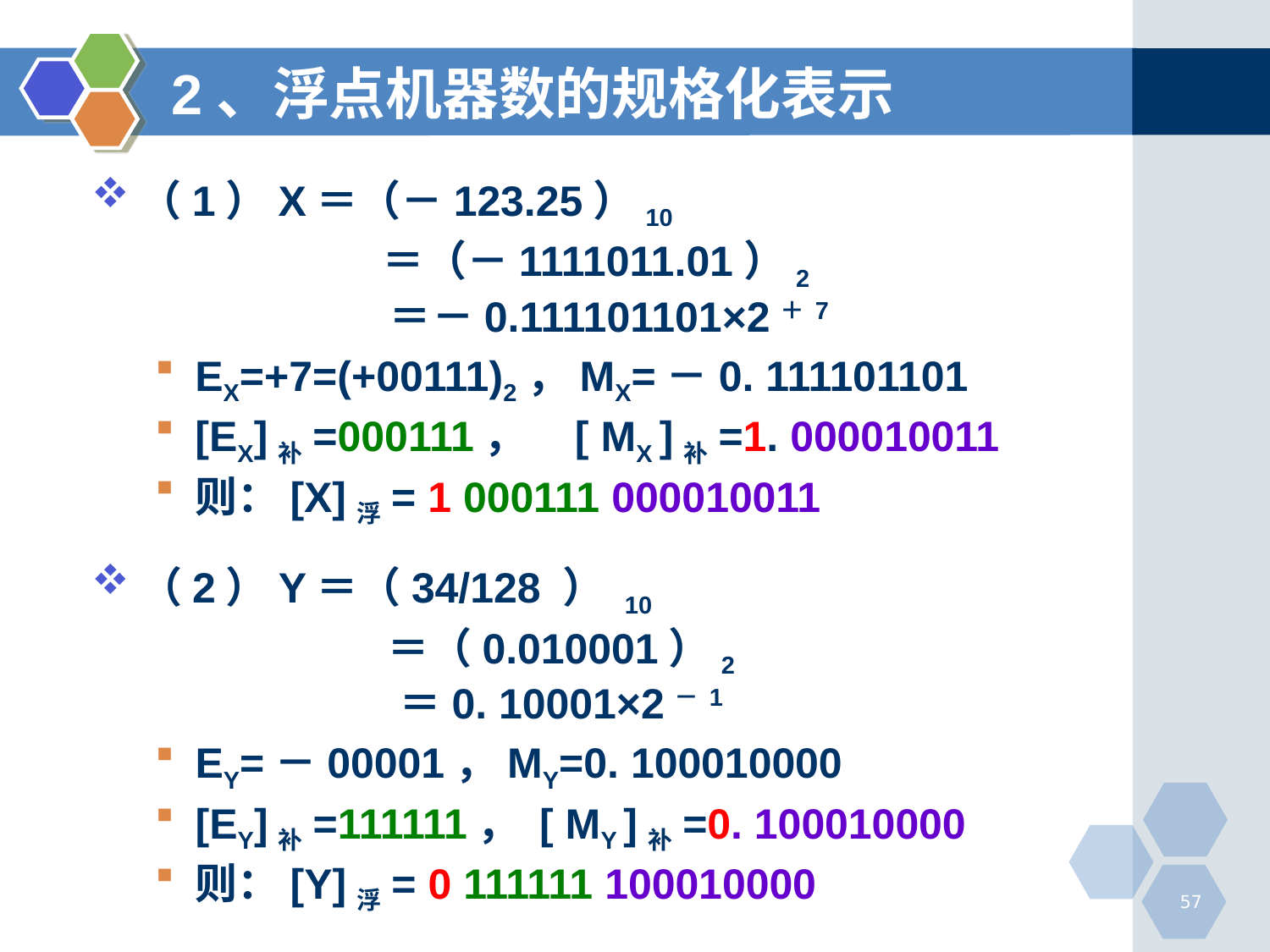

# 2、浮点机器数的规格化表示

（1）X＝（－123.25）10
		         ＝（－1111011.01）2
		      ＝－0.111101101×2＋7
EX=+7=(+00111)2，MX=－0. 111101101
[EX]补=000111，    [ MX ]补=1. 000010011
则：[X]浮= 1 000111 000010011

（2）Y＝（34/128 ） 10
 		          ＝（0.010001）2
		       ＝0. 10001×2－1
EY=－00001，MY=0. 100010000
[EY]补=111111， [ MY ]补=0. 100010000
则：[Y]浮= 0 111111 100010000
57